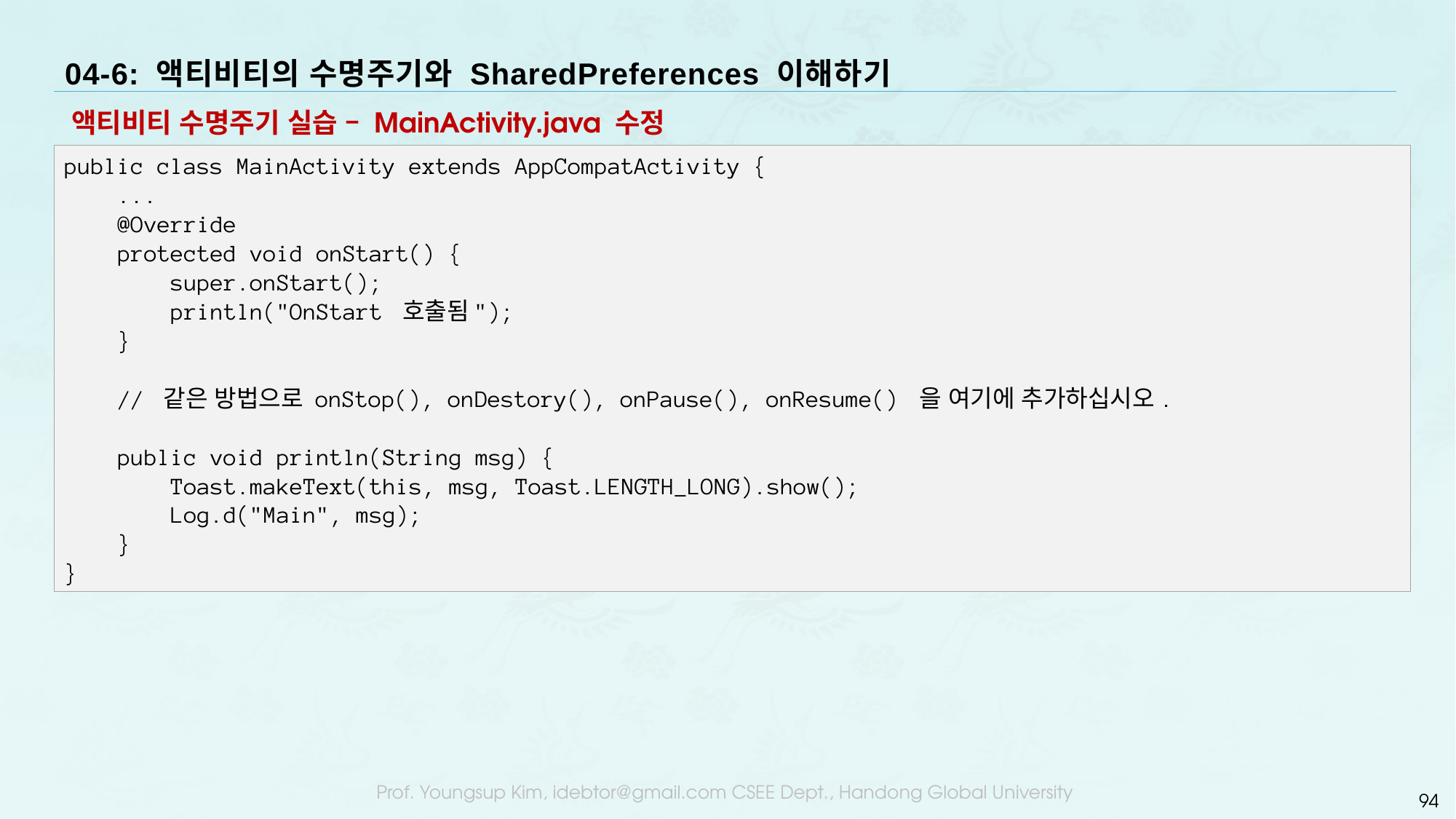

# 04-6: 액티비티의 수명주기와 SharedPreferences 이해하기
액티비티 수명주기 실습 – MainActivity.java 수정

public class MainActivity extends AppCompatActivity {
    ...
    @Override
    protected void onStart() {
        super.onStart();
        println("OnStart 호출됨");
    }

    // 같은 방법으로 onStop(), onDestory(), onPause(), onResume() 을 여기에 추가하십시오.

    public void println(String msg) {
        Toast.makeText(this, msg, Toast.LENGTH_LONG).show();
        Log.d("Main", msg);
    }
}
94